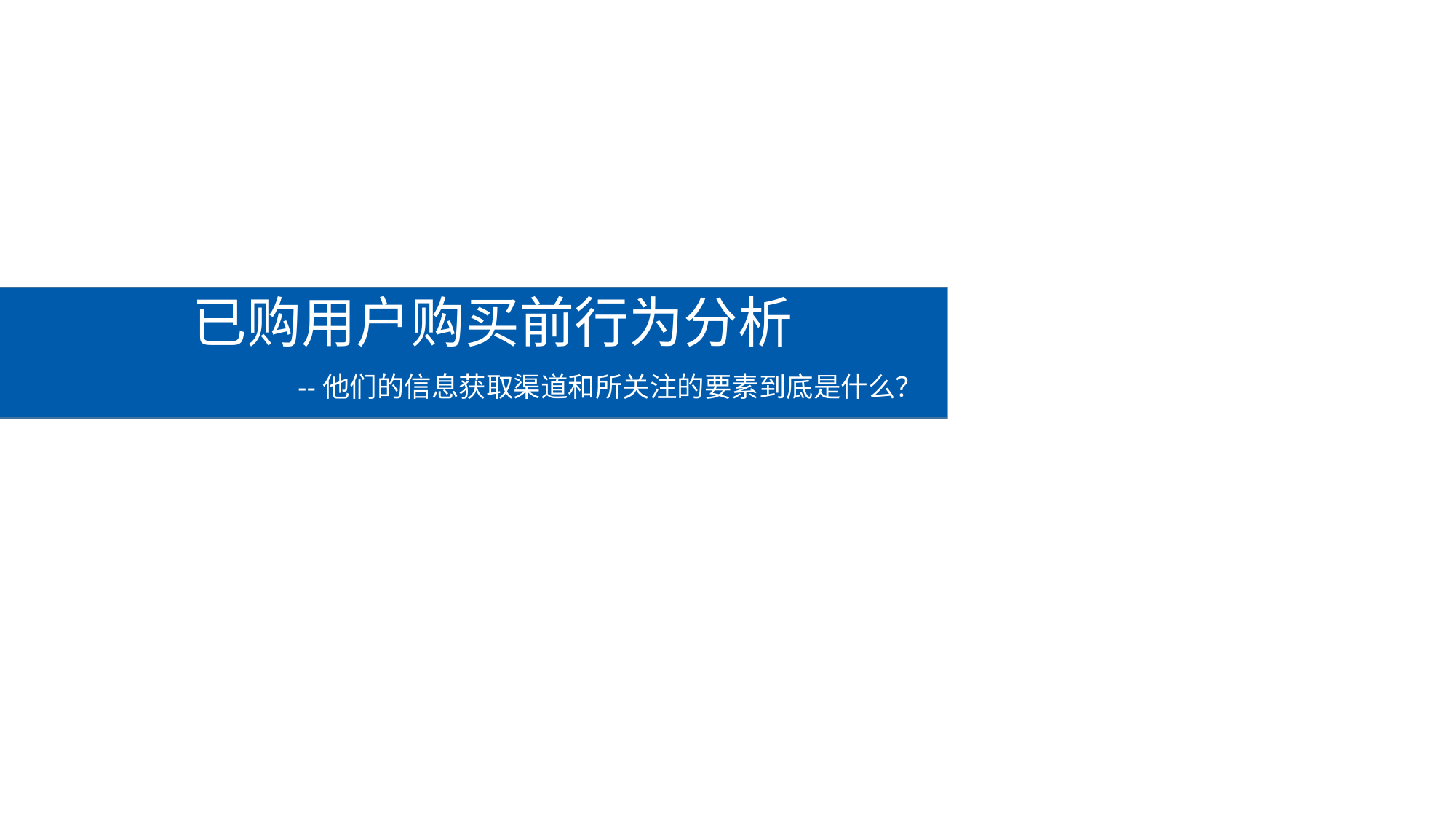

已购用户购买前行为分析
--他们的信息获取渠道和所关注的要素到底是什么？